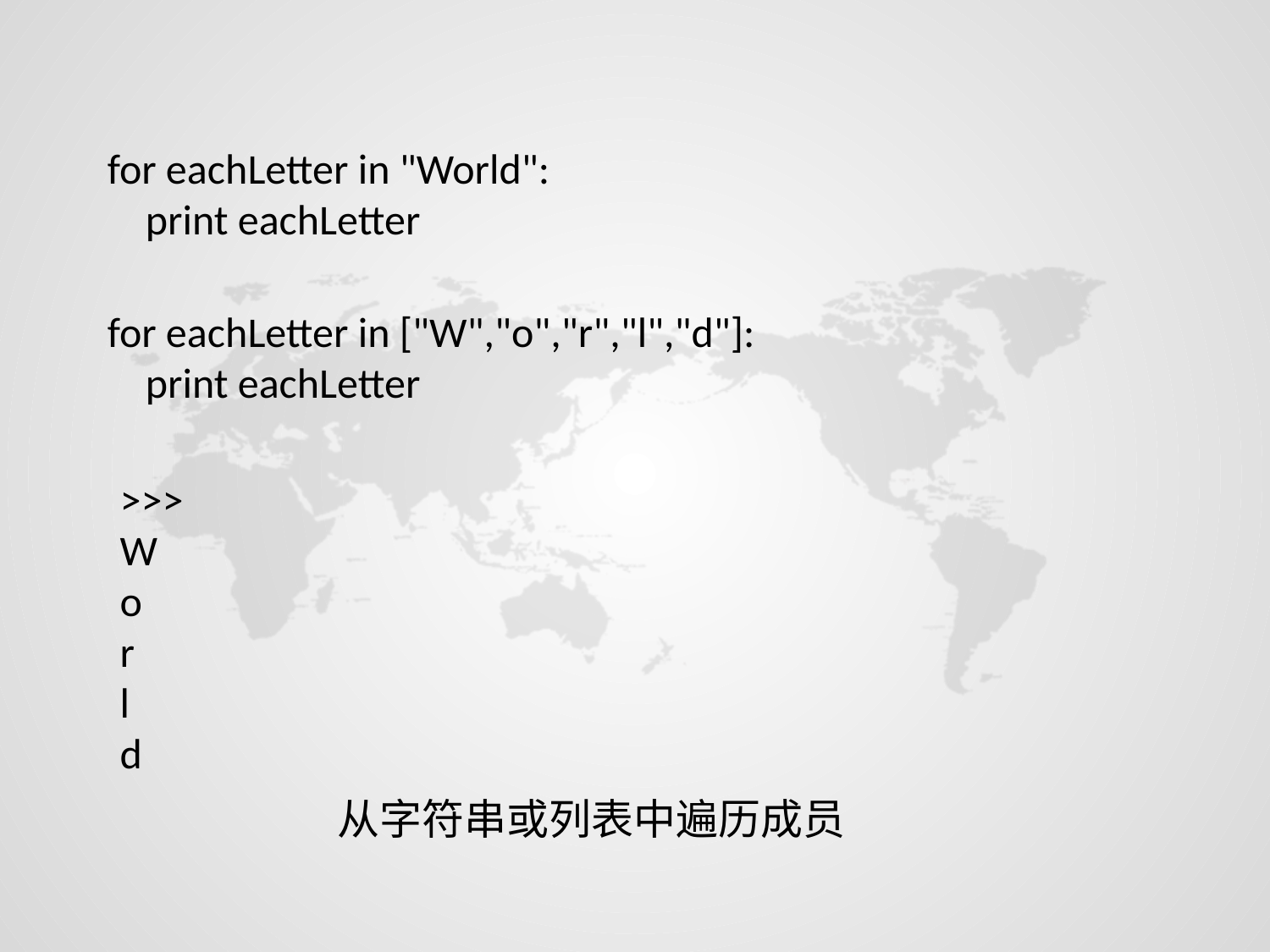

for eachLetter in "World":
    print eachLetter
for eachLetter in ["W","o","r","l","d"]:
    print eachLetter
>>>
W
o
r
l
d
从字符串或列表中遍历成员